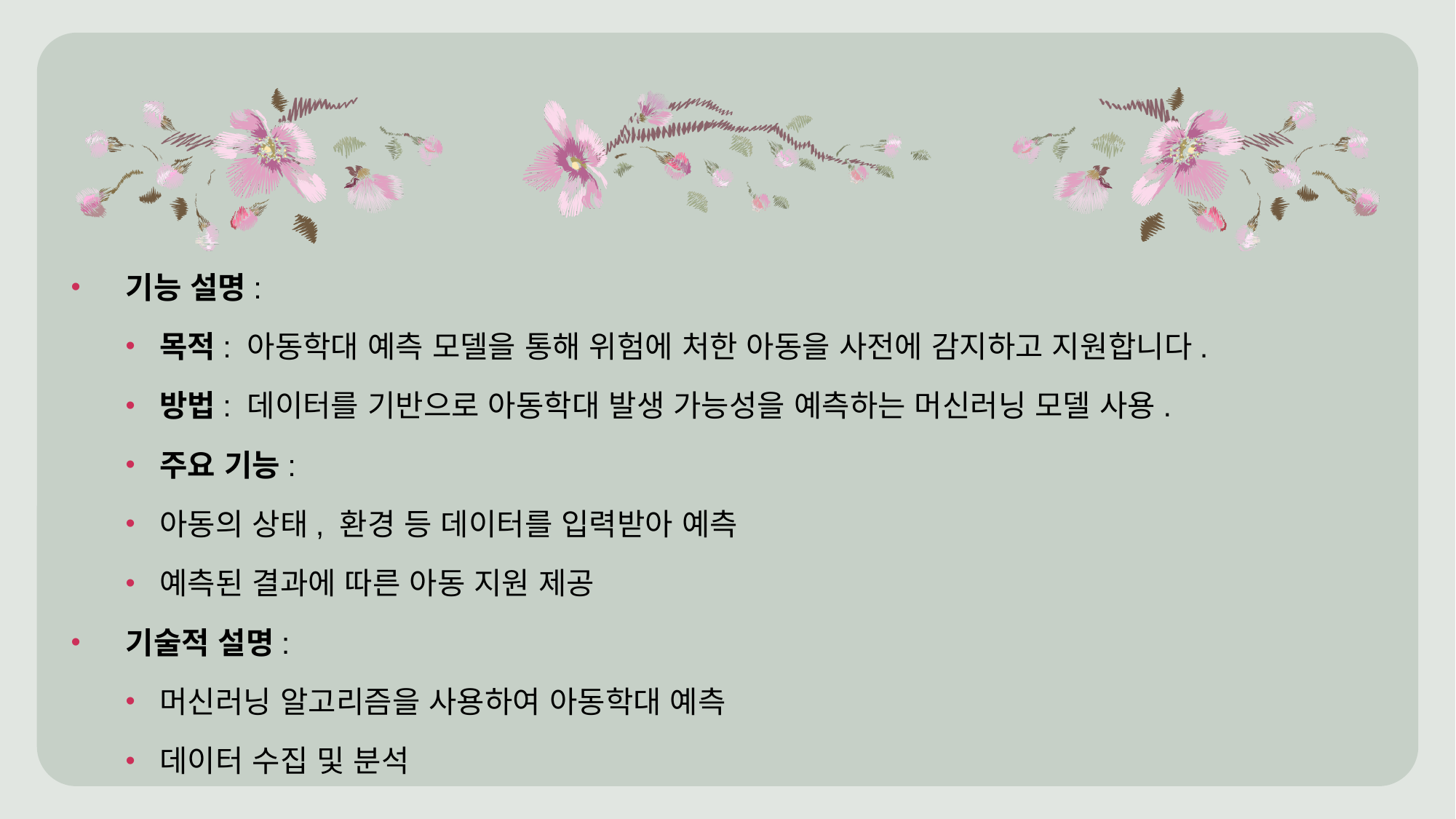

기능 설명:
목적: 아동학대 예측 모델을 통해 위험에 처한 아동을 사전에 감지하고 지원합니다.
방법: 데이터를 기반으로 아동학대 발생 가능성을 예측하는 머신러닝 모델 사용.
주요 기능:
아동의 상태, 환경 등 데이터를 입력받아 예측
예측된 결과에 따른 아동 지원 제공
기술적 설명:
머신러닝 알고리즘을 사용하여 아동학대 예측
데이터 수집 및 분석